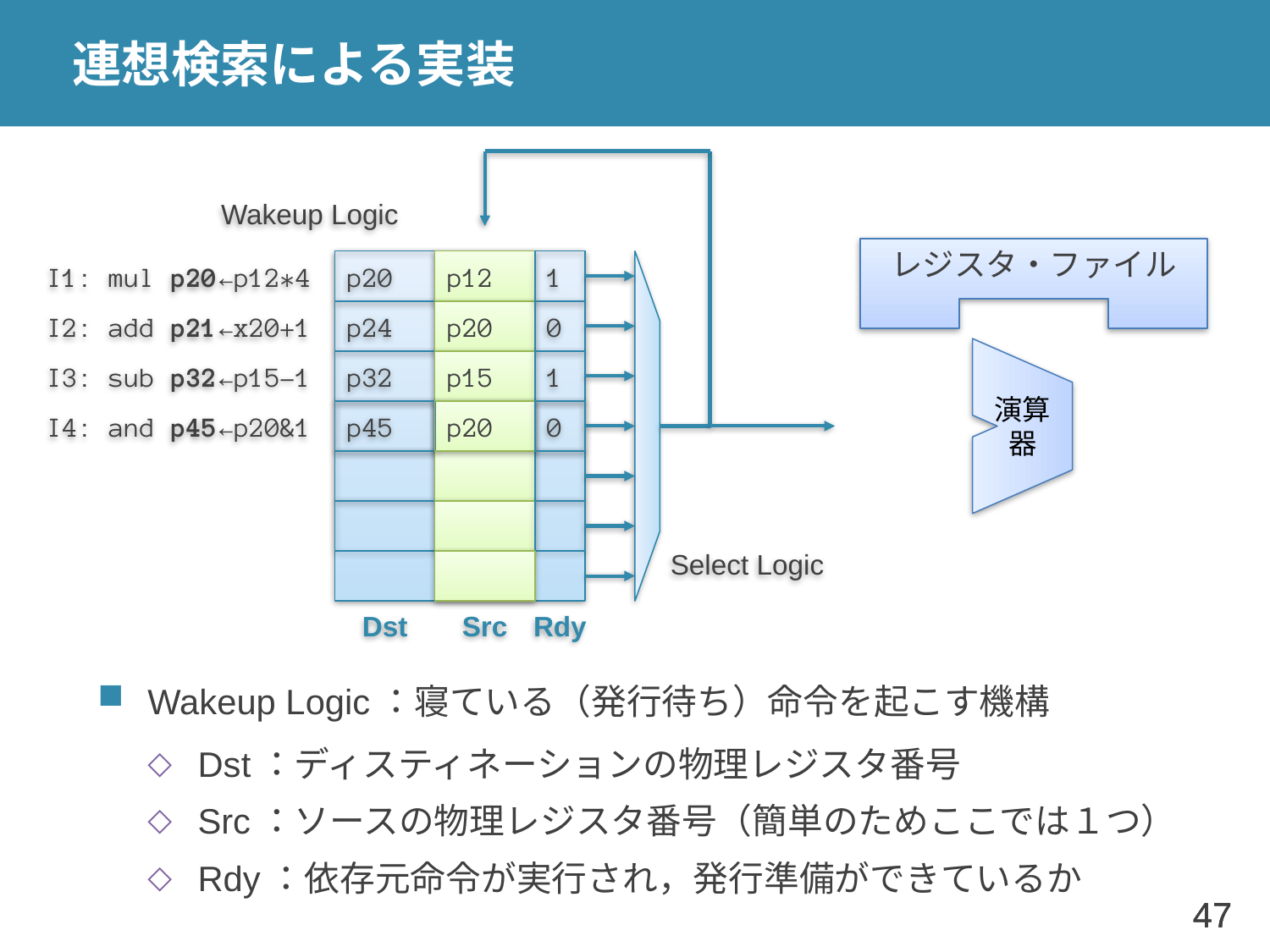

# 連想検索による実装
Wakeup Logic
レジスタ・ファイル
I1: mul p20←p12*4
p20
p12
1

I2: add p21←x20+1
p24
p20
0
I3: sub p32←p15-1
p32
p15
1
演算器
I4: and p45←p20&1

p45

p20

0

Select Logic

Dst
Src
Rdy
Wakeup Logic：寝ている（発行待ち）命令を起こす機構
Dst：ディスティネーションの物理レジスタ番号
Src：ソースの物理レジスタ番号（簡単のためここでは１つ）
Rdy：依存元命令が実行され，発行準備ができているか